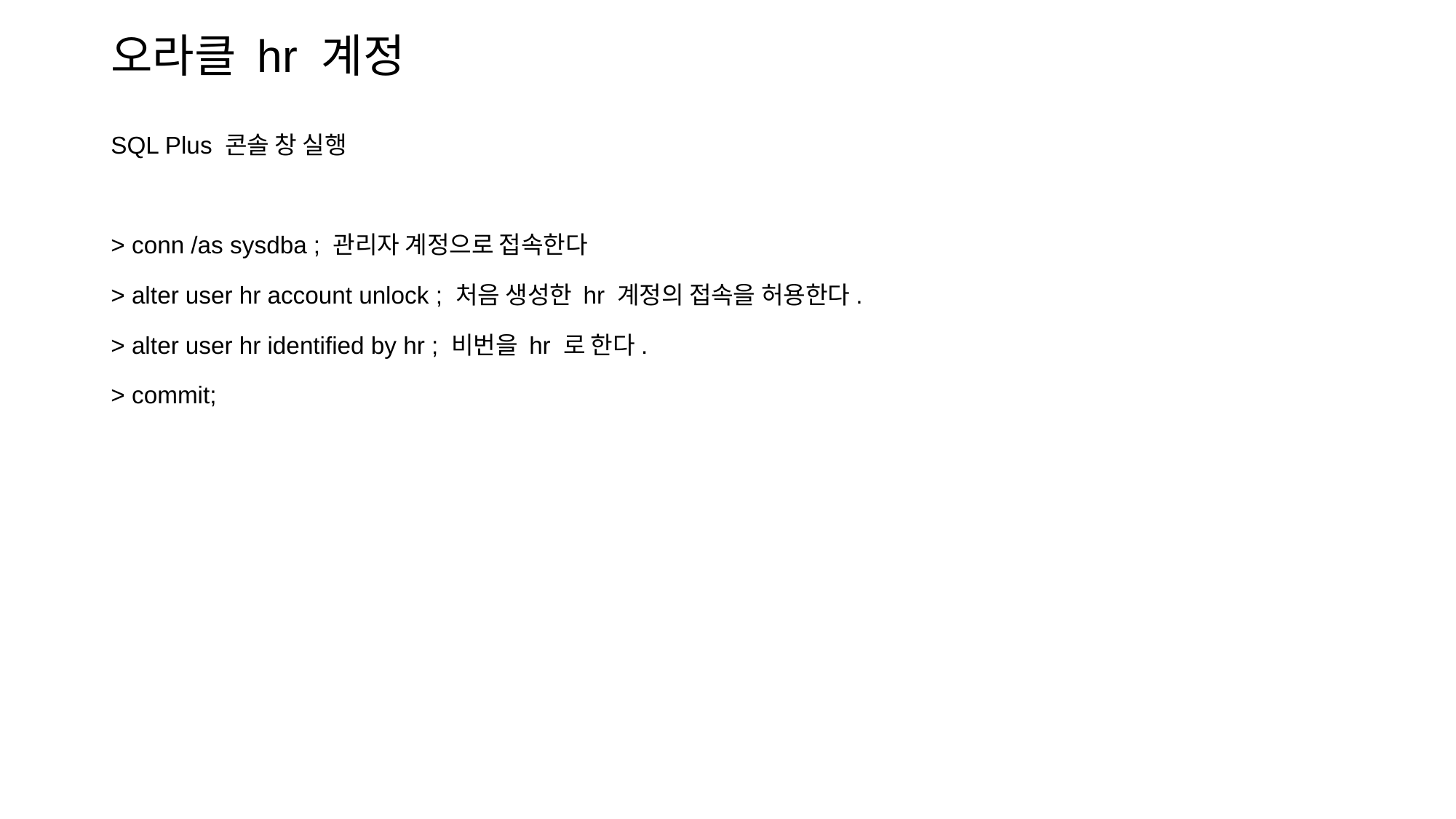

# 오라클 hr 계정
SQL Plus 콘솔 창 실행

> conn /as sysdba ; 관리자 계정으로 접속한다
> alter user hr account unlock ; 처음 생성한 hr 계정의 접속을 허용한다.
> alter user hr identified by hr ; 비번을 hr 로 한다.
> commit;